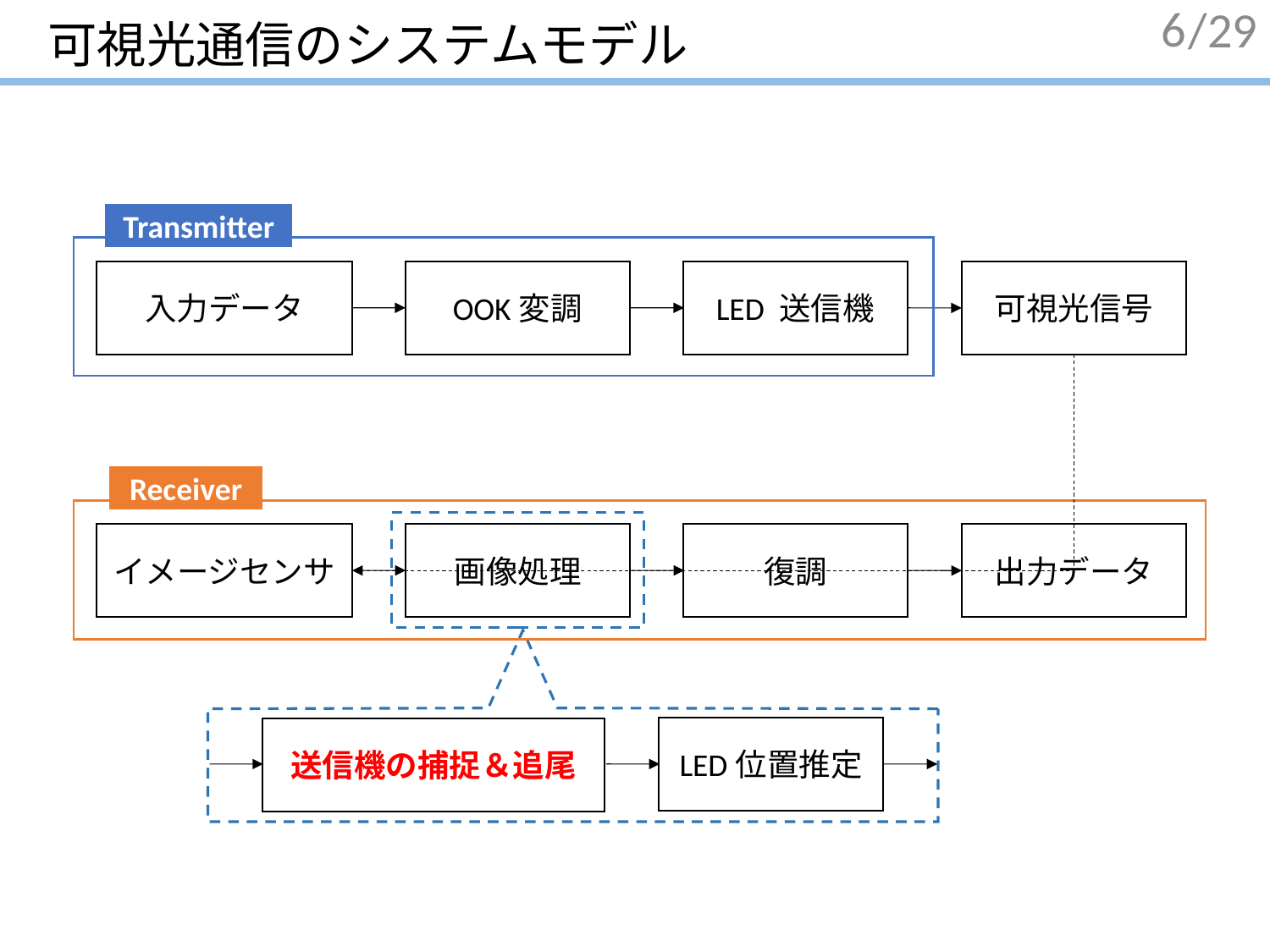

# 可視光通信のシステムモデル
6
Transmitter

入力データ
OOK変調
LED 送信機
可視光信号
Receiver

イメージセンサ
画像処理
復調
出力データ

LED位置推定
送信機の捕捉＆追尾